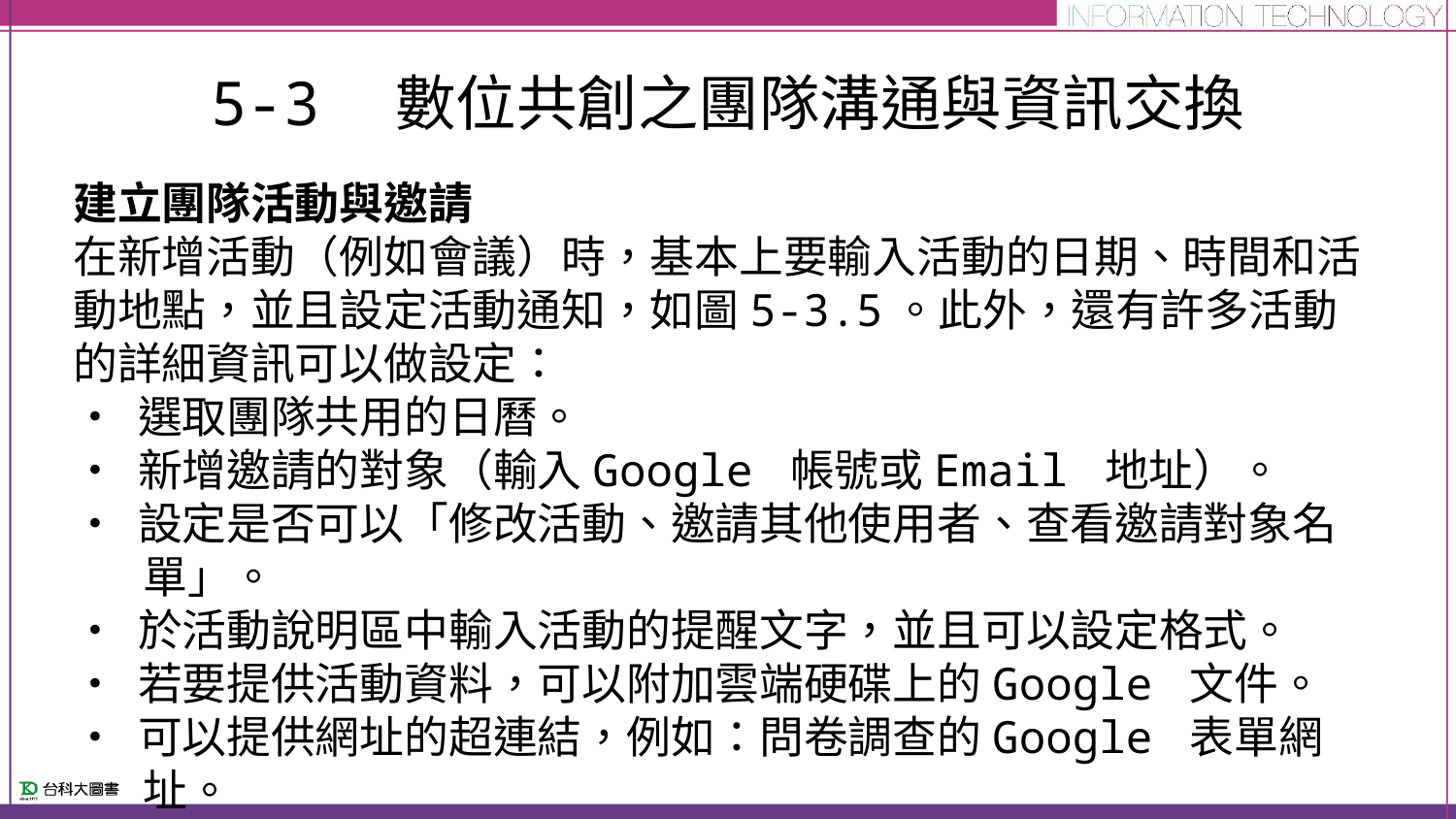

# 5-3　數位共創之團隊溝通與資訊交換
建立團隊活動與邀請
在新增活動（例如會議）時，基本上要輸入活動的日期、時間和活動地點，並且設定活動通知，如圖5-3.5。此外，還有許多活動的詳細資訊可以做設定：
• 選取團隊共用的日曆。
• 新增邀請的對象（輸入Google 帳號或Email 地址）。
• 設定是否可以「修改活動、邀請其他使用者、查看邀請對象名單」。
• 於活動說明區中輸入活動的提醒文字，並且可以設定格式。
• 若要提供活動資料，可以附加雲端硬碟上的Google 文件。
• 可以提供網址的超連結，例如：問卷調查的Google 表單網址。